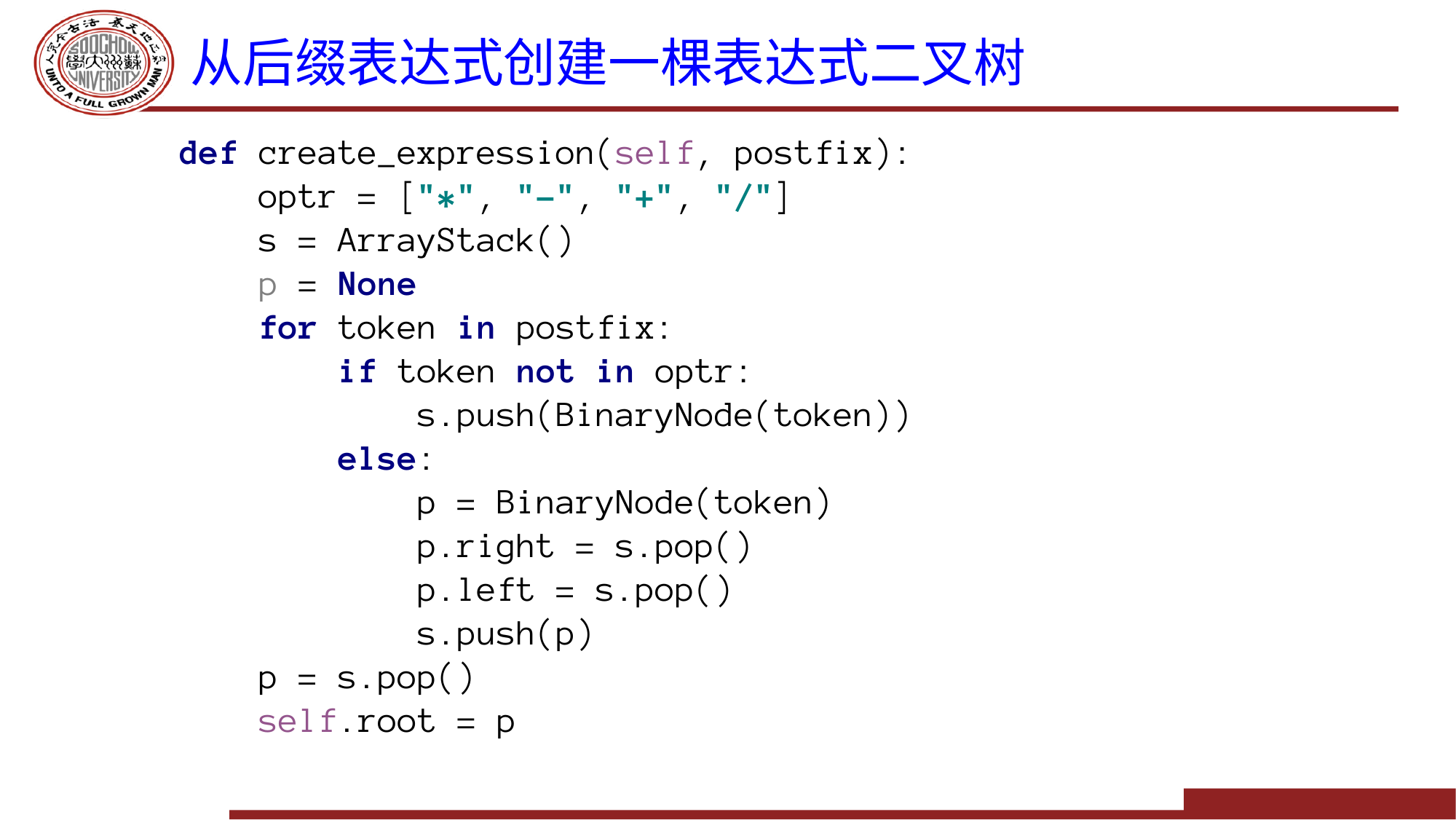

# 从后缀表达式创建一棵表达式二叉树
def create_expression(self, postfix):
    optr = ["*", "-", "+", "/"]
    s = ArrayStack()
    p = None
    for token in postfix:
        if token not in optr:
            s.push(BinaryNode(token))
        else:
            p = BinaryNode(token)
            p.right = s.pop()
            p.left = s.pop()
            s.push(p)
    p = s.pop()
    self.root = p